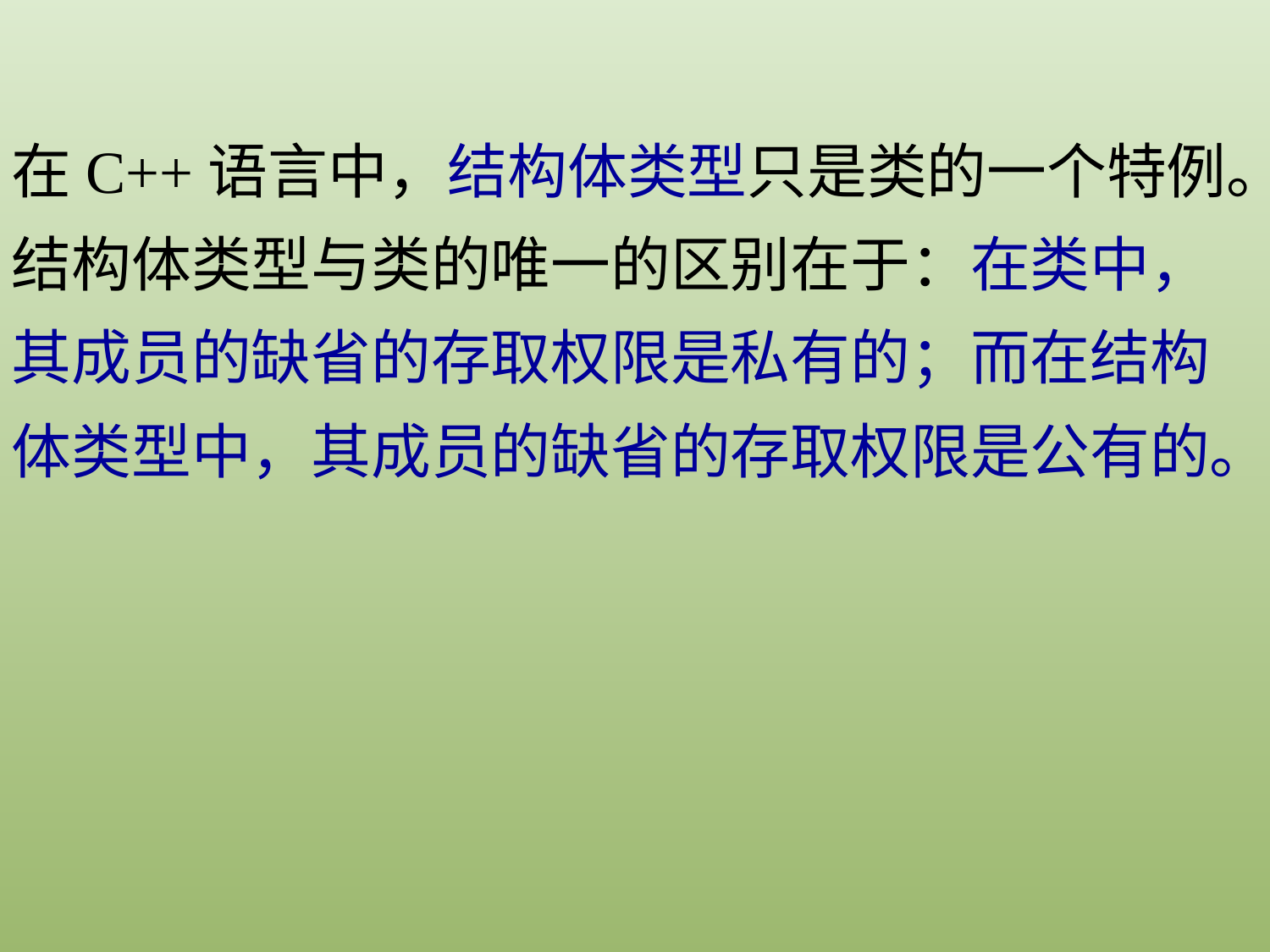

在C++语言中，结构体类型只是类的一个特例。结构体类型与类的唯一的区别在于：在类中，其成员的缺省的存取权限是私有的；而在结构体类型中，其成员的缺省的存取权限是公有的。
608